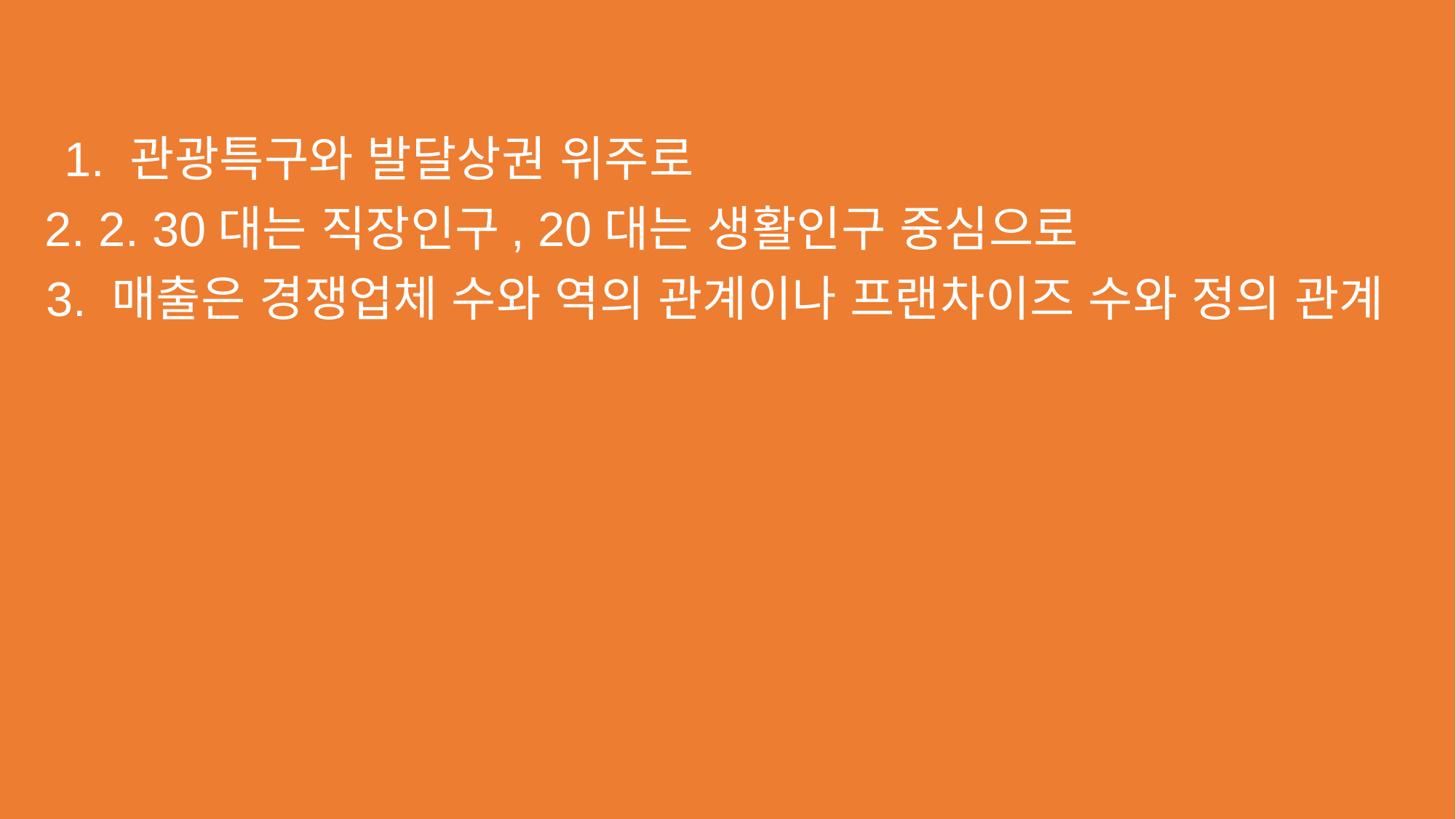

1. 관광특구와 발달상권 위주로
2. 2. 30대는 직장인구, 20대는 생활인구 중심으로

3. 매출은 경쟁업체 수와 역의 관계이나 프랜차이즈 수와 정의 관계